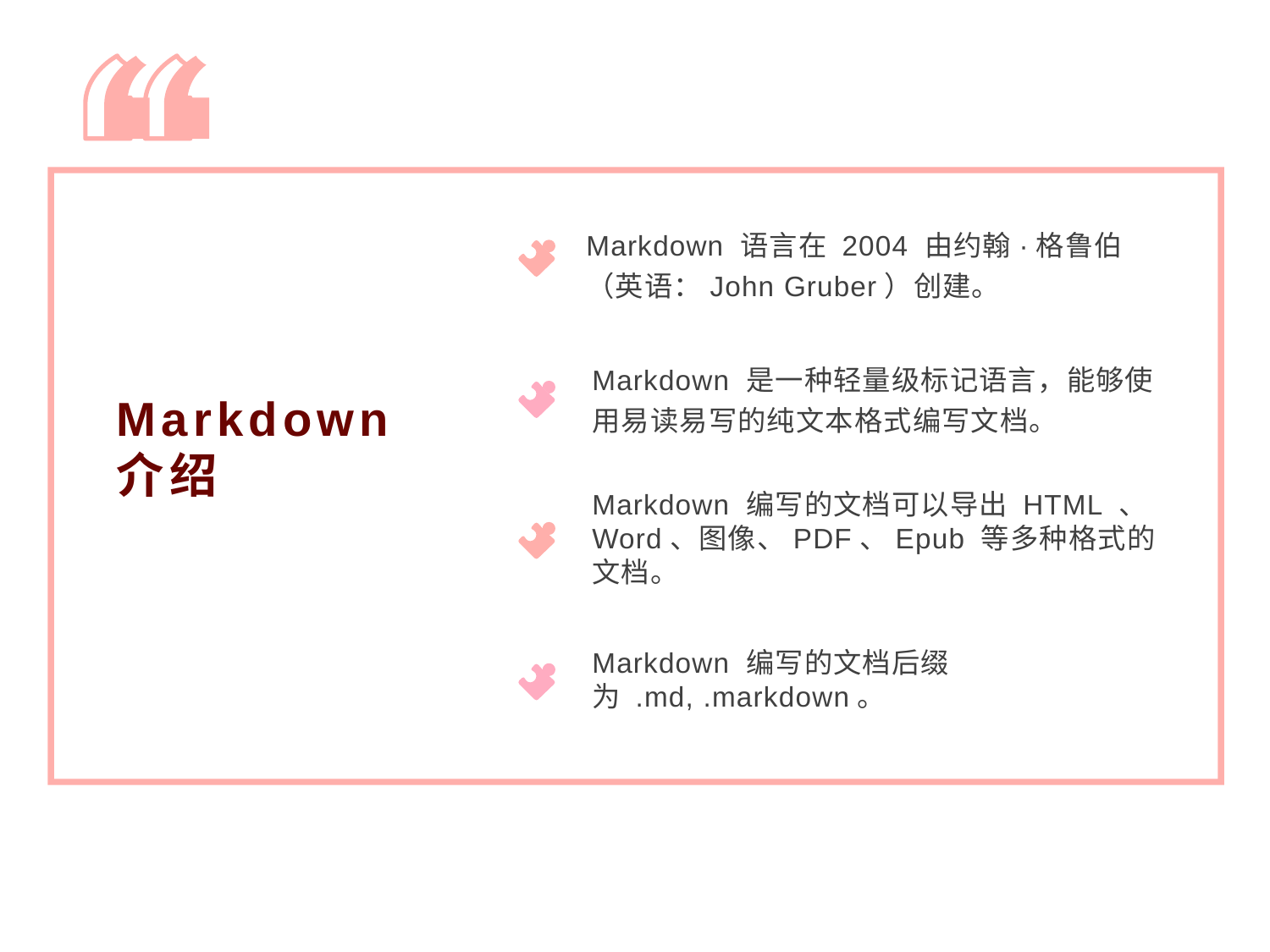

Markdown 语言在 2004 由约翰·格鲁伯（英语：John Gruber）创建。

Markdown介绍
Markdown 是一种轻量级标记语言，能够使用易读易写的纯文本格式编写文档。

Markdown 编写的文档可以导出 HTML 、Word、图像、PDF、Epub 等多种格式的文档。

Markdown 编写的文档后缀为 .md, .markdown。